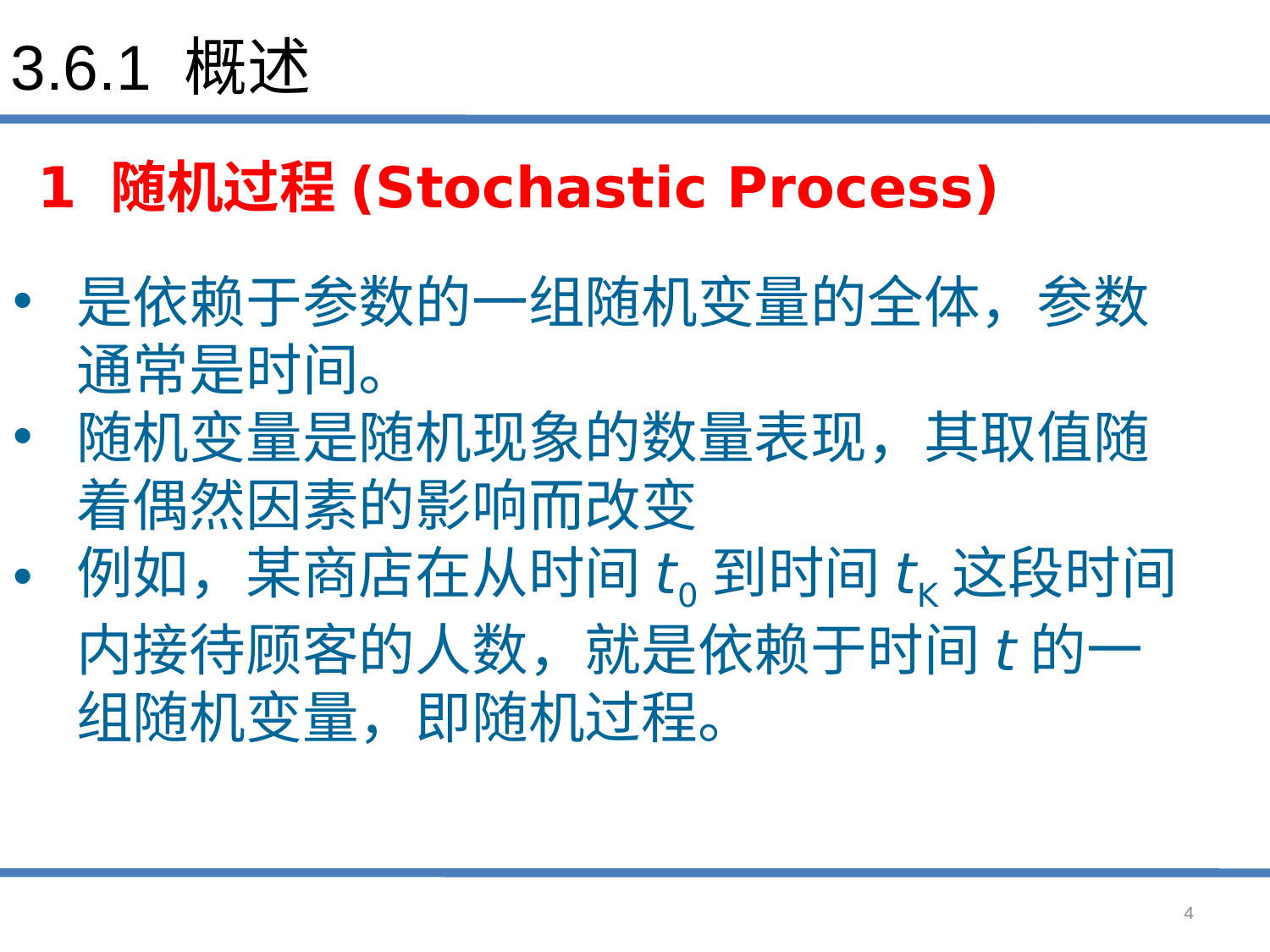

# 3.6.1 概述
1 随机过程(Stochastic Process)
是依赖于参数的一组随机变量的全体，参数通常是时间。
随机变量是随机现象的数量表现，其取值随着偶然因素的影响而改变
例如，某商店在从时间t0到时间tK这段时间内接待顾客的人数，就是依赖于时间t的一组随机变量，即随机过程。
4